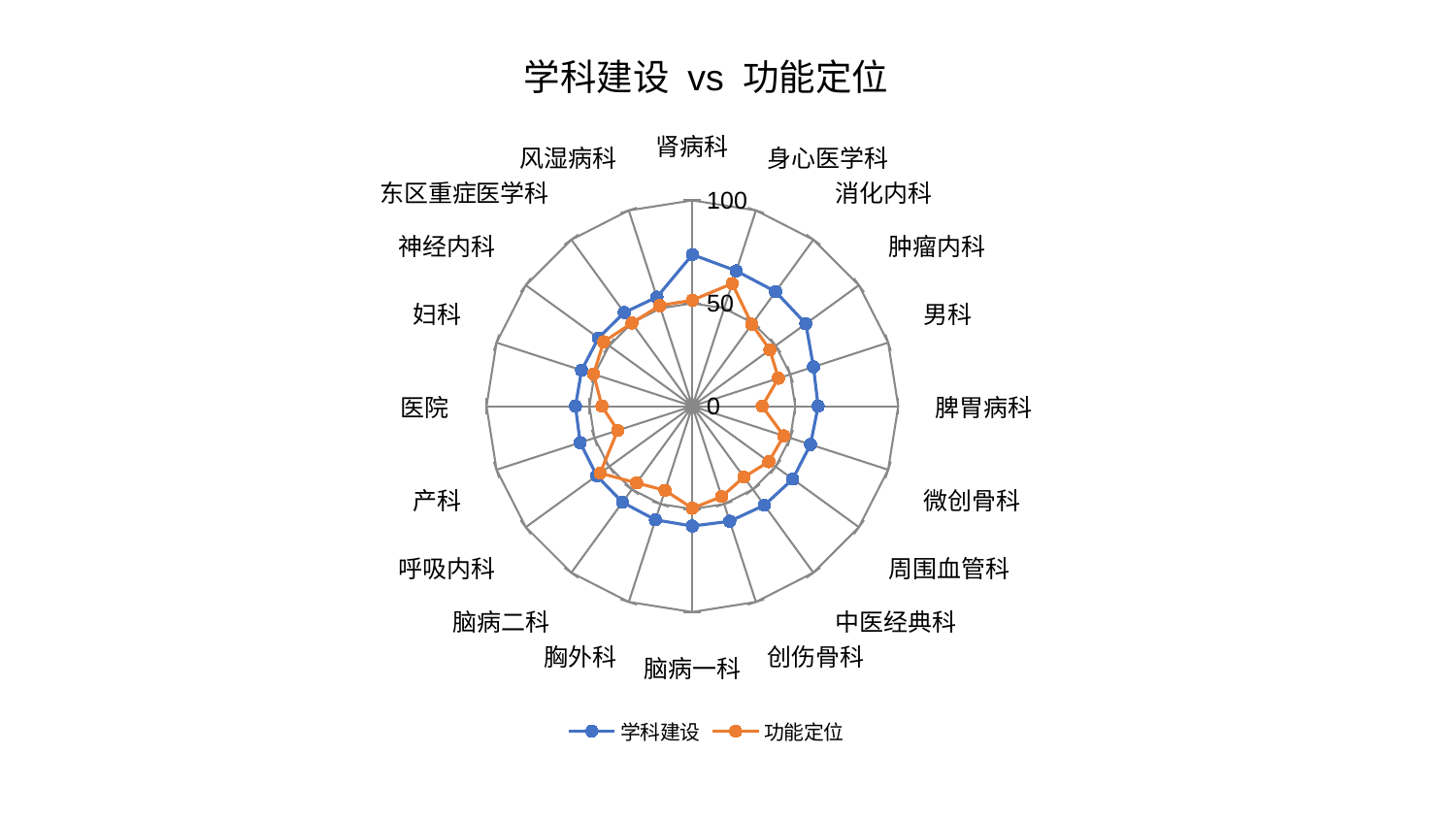

### Chart: 学科建设 vs 功能定位

| Category | 学科建设 | 功能定位 |
|---|---|---|
| 肾病科 | 73.6648607123021 | 51.49985352128741 |
| 身心医学科 | 69.12797969419638 | 62.651969930880355 |
| 消化内科 | 68.80419721318411 | 49.200655517239326 |
| 肿瘤内科 | 68.14761864006834 | 46.57706232569602 |
| 男科 | 61.87410700698736 | 43.96204161554354 |
| 脾胃病科 | 61.10216845535781 | 33.93338865440932 |
| 微创骨科 | 60.33997070335001 | 46.74384376013681 |
| 周围血管科 | 60.28733355771378 | 45.905050964992334 |
| 中医经典科 | 59.51836175692998 | 42.61489575548828 |
| 创伤骨科 | 58.80053396810857 | 46.16451215318083 |
| 脑病一科 | 58.24218639416558 | 49.589091375787156 |
| 胸外科 | 58.05519968206692 | 43.00139078824977 |
| 脑病二科 | 57.74572179952918 | 46.1014779720149 |
| 呼吸内科 | 57.43345714450981 | 55.3535738374167 |
| 产科 | 57.297106982043466 | 38.14276364301082 |
| 医院 | 56.787985787619725 | 43.9122223720863 |
| 妇科 | 56.582723684745744 | 50.45560390410994 |
| 神经内科 | 56.37951624768858 | 53.252453690688746 |
| 东区重症医学科 | 56.263504354995796 | 49.9545093824802 |
| 风湿病科 | 55.711282666401075 | 51.37452301038964 |
84